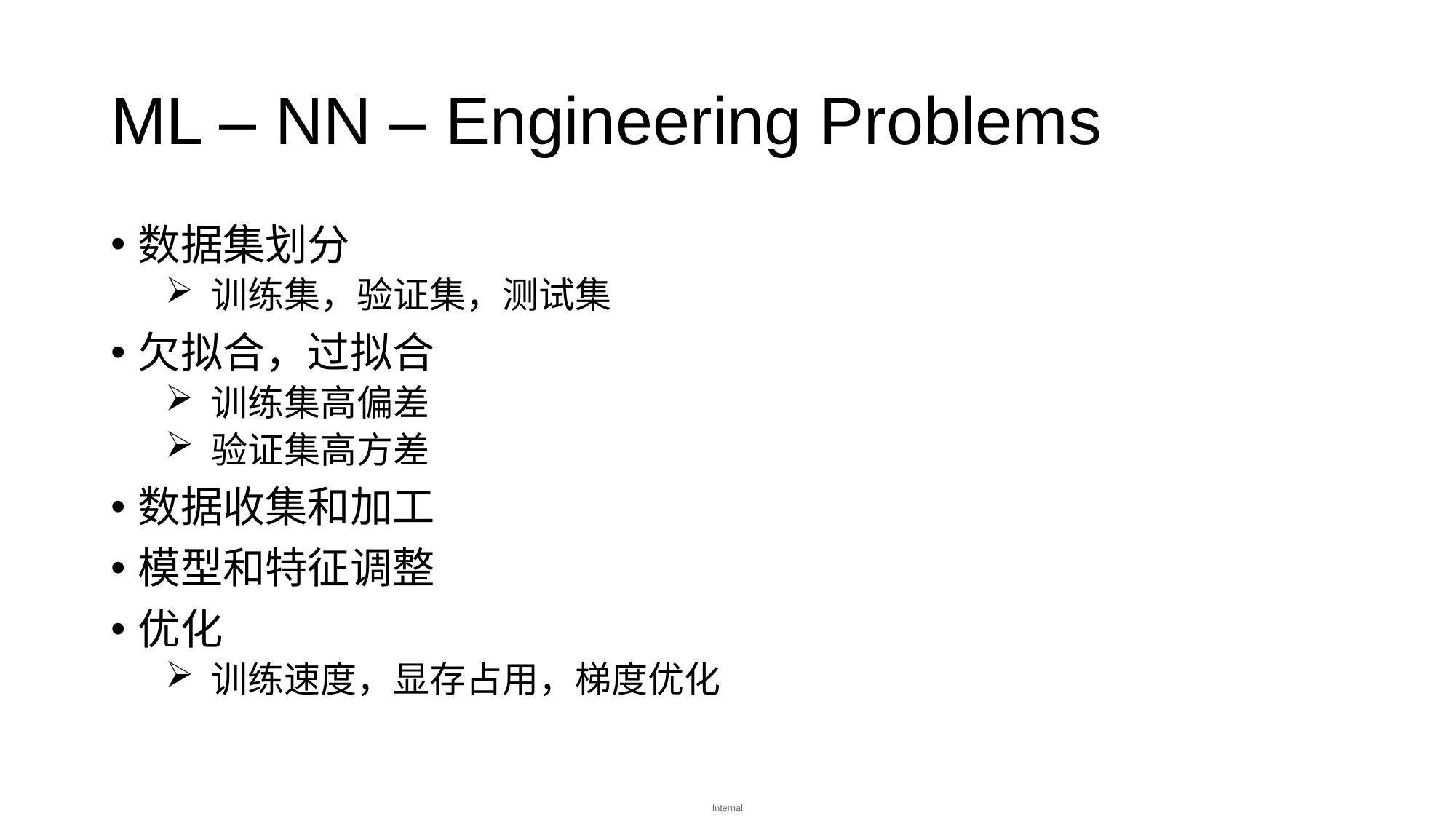

# ML – NN – Engineering Problems
数据集划分
 训练集，验证集，测试集
欠拟合，过拟合
 训练集高偏差
 验证集高方差
数据收集和加工
模型和特征调整
优化
 训练速度，显存占用，梯度优化